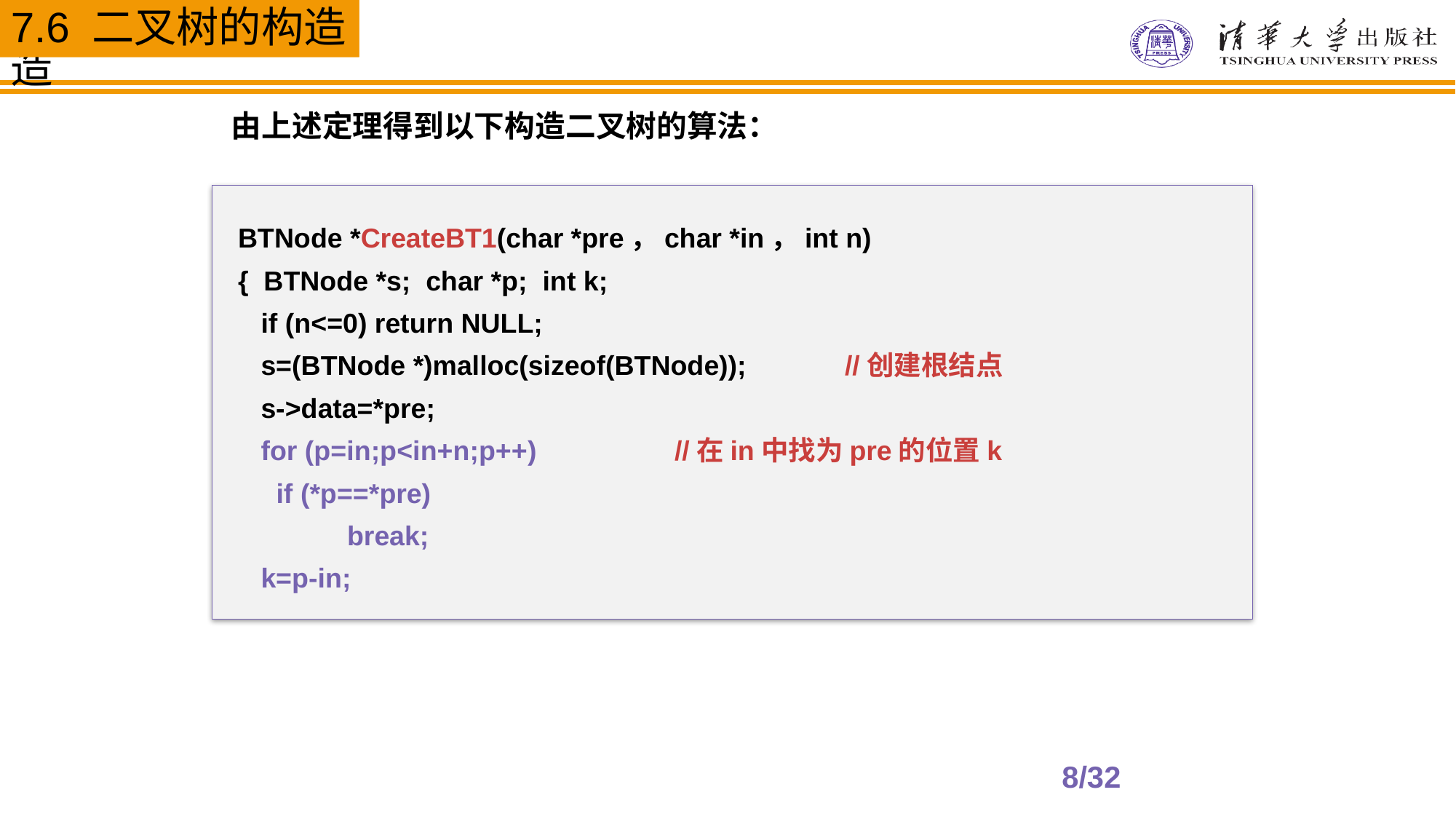

7.6 二叉树的构造
由上述定理得到以下构造二叉树的算法：
BTNode *CreateBT1(char *pre，char *in，int n)
{  BTNode *s;  char *p;  int k;
   if (n<=0) return NULL;
   s=(BTNode *)malloc(sizeof(BTNode)); 	        //创建根结点
   s->data=*pre;
   for (p=in;p<in+n;p++)	          	//在in中找为pre的位置k
     if (*p==*pre)
 	break;
   k=p-in;
8/32